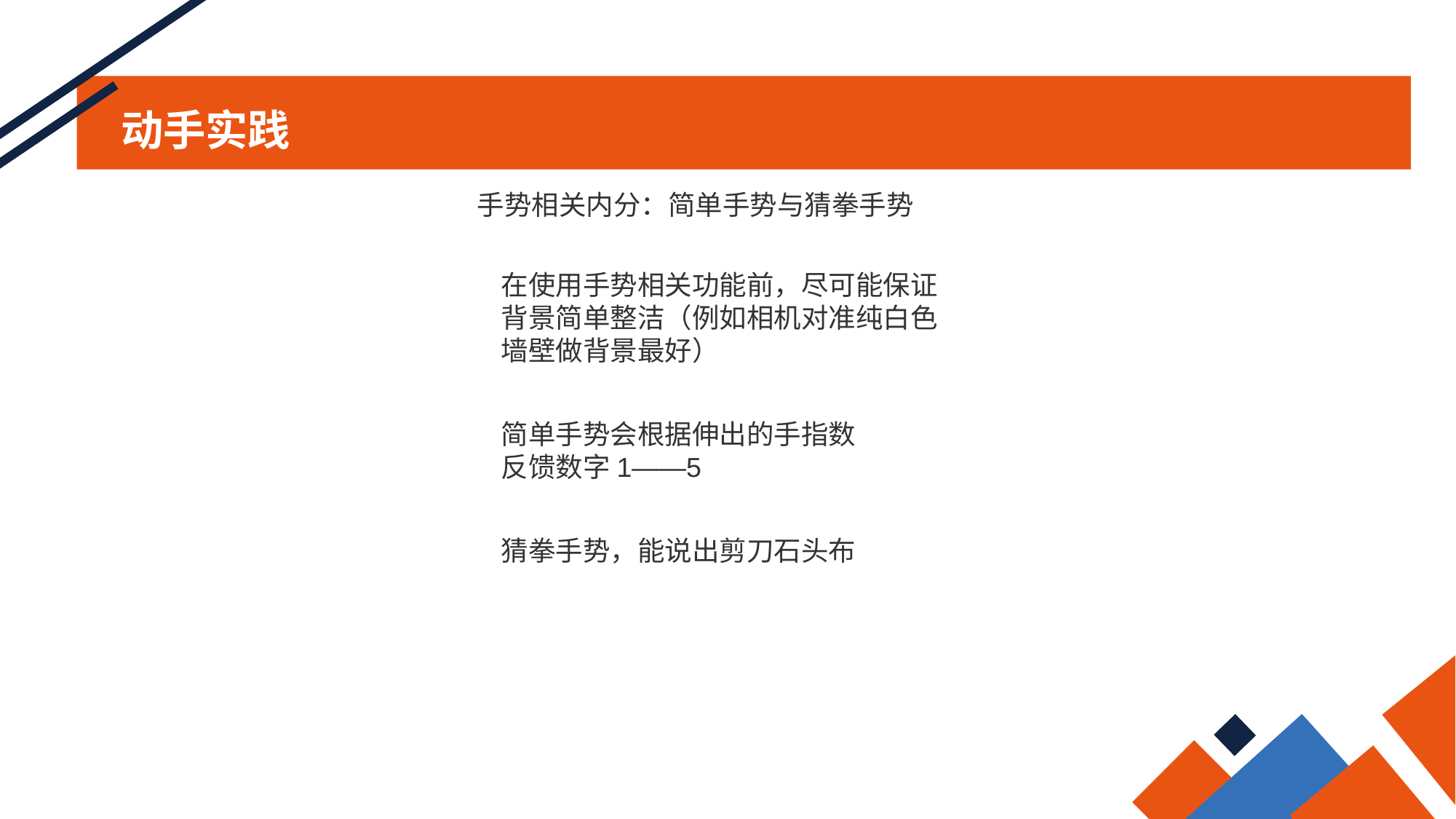

# 动手实践
手势相关内分：简单手势与猜拳手势
在使用手势相关功能前，尽可能保证背景简单整洁（例如相机对准纯白色墙壁做背景最好）
简单手势会根据伸出的手指数
反馈数字1——5
猜拳手势，能说出剪刀石头布